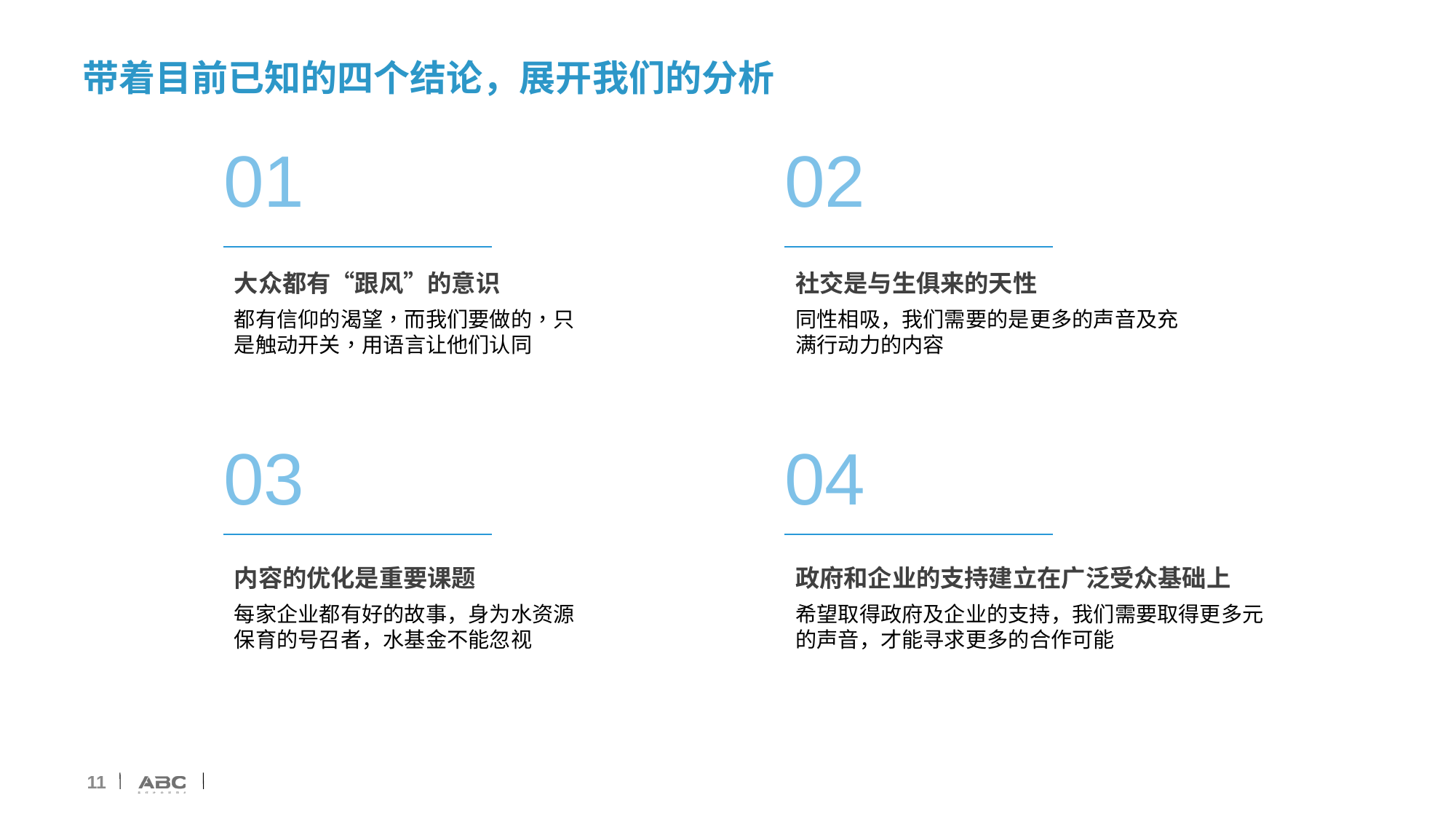

# 带着目前已知的四个结论，展开我们的分析
01
02
大众都有“跟风”的意识
都有信仰的渴望，而我们要做的，只是触动开关，用语言让他们认同
社交是与生俱来的天性
同性相吸，我们需要的是更多的声音及充满行动力的内容
03
04
内容的优化是重要课题
每家企业都有好的故事，身为水资源保育的号召者，水基金不能忽视
政府和企业的支持建立在广泛受众基础上
希望取得政府及企业的支持，我们需要取得更多元的声音，才能寻求更多的合作可能

11